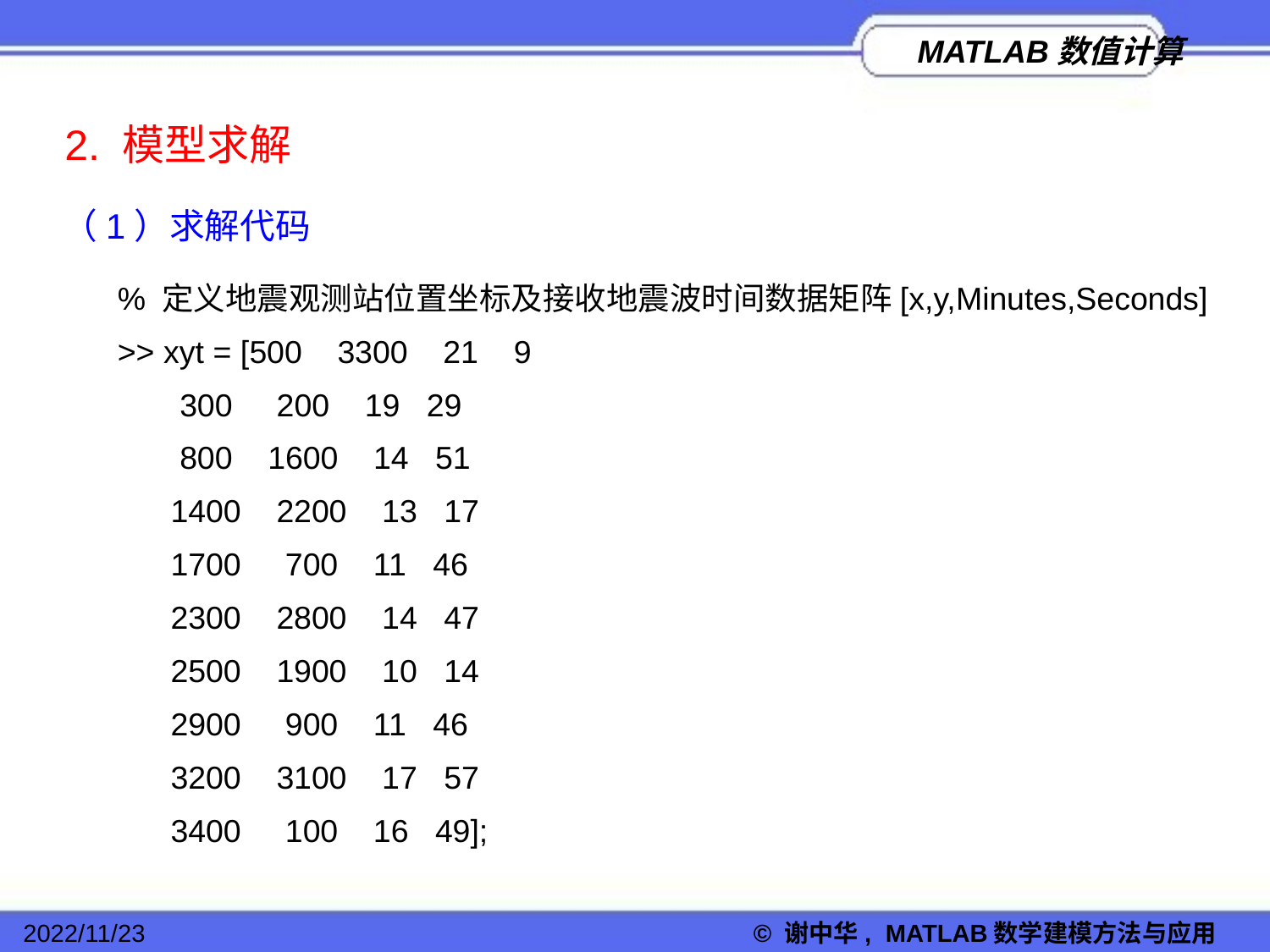

2. 模型求解
（1）求解代码
% 定义地震观测站位置坐标及接收地震波时间数据矩阵[x,y,Minutes,Seconds]
>> xyt = [500    3300    21    9
       300     200    19   29
       800    1600    14   51
      1400    2200    13   17
      1700     700    11   46
      2300    2800    14   47
      2500    1900    10   14
      2900     900    11   46
      3200    3100    17   57
      3400     100    16   49];
2022/11/23
© 谢中华,  MATLAB数学建模方法与应用